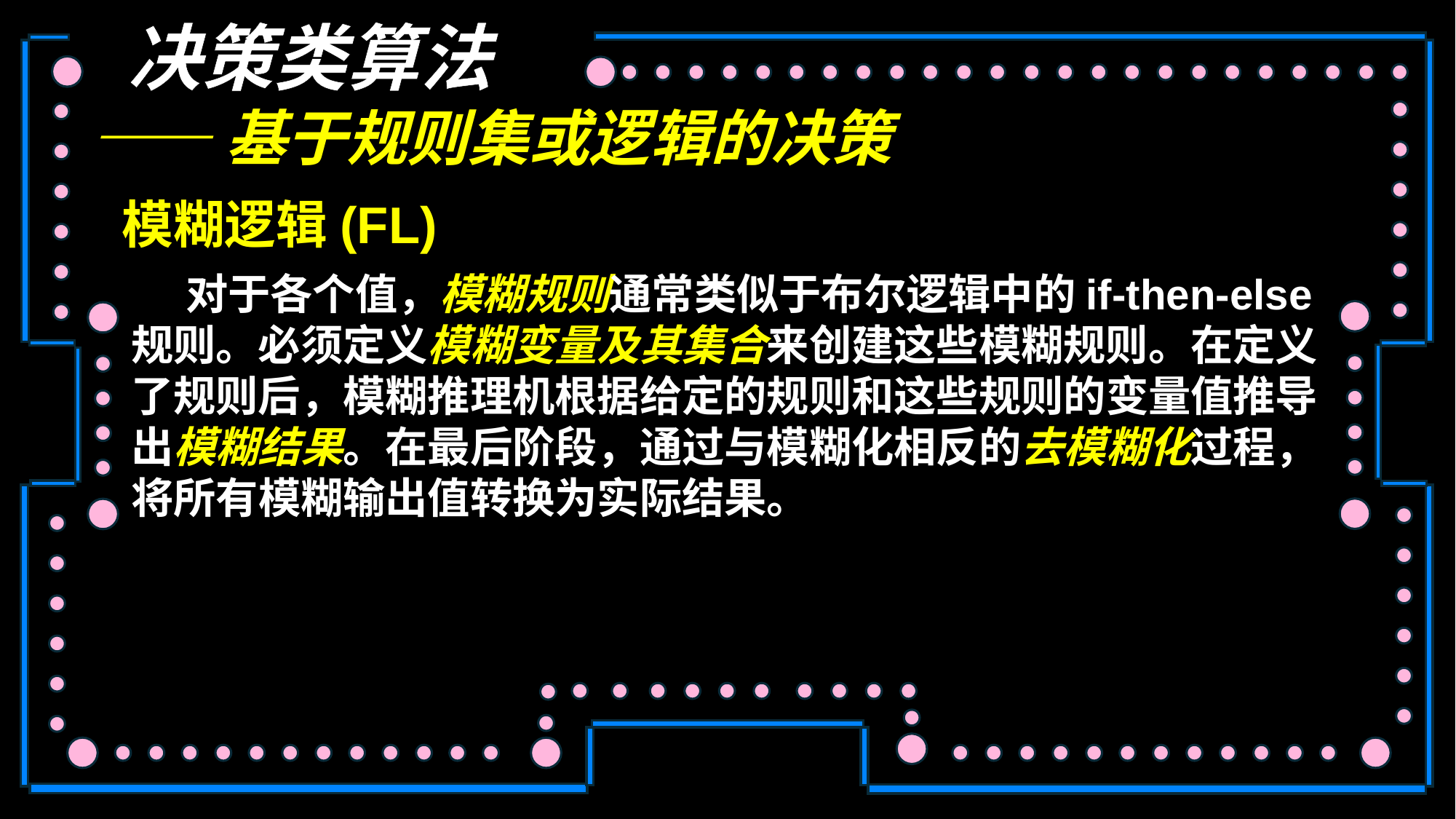

决策类算法

——基于规则集或逻辑的决策

模糊逻辑(FL)

对于各个值，模糊规则通常类似于布尔逻辑中的if-then-else规则。必须定义模糊变量及其集合来创建这些模糊规则。在定义了规则后，模糊推理机根据给定的规则和这些规则的变量值推导出模糊结果。在最后阶段，通过与模糊化相反的去模糊化过程，将所有模糊输出值转换为实际结果。